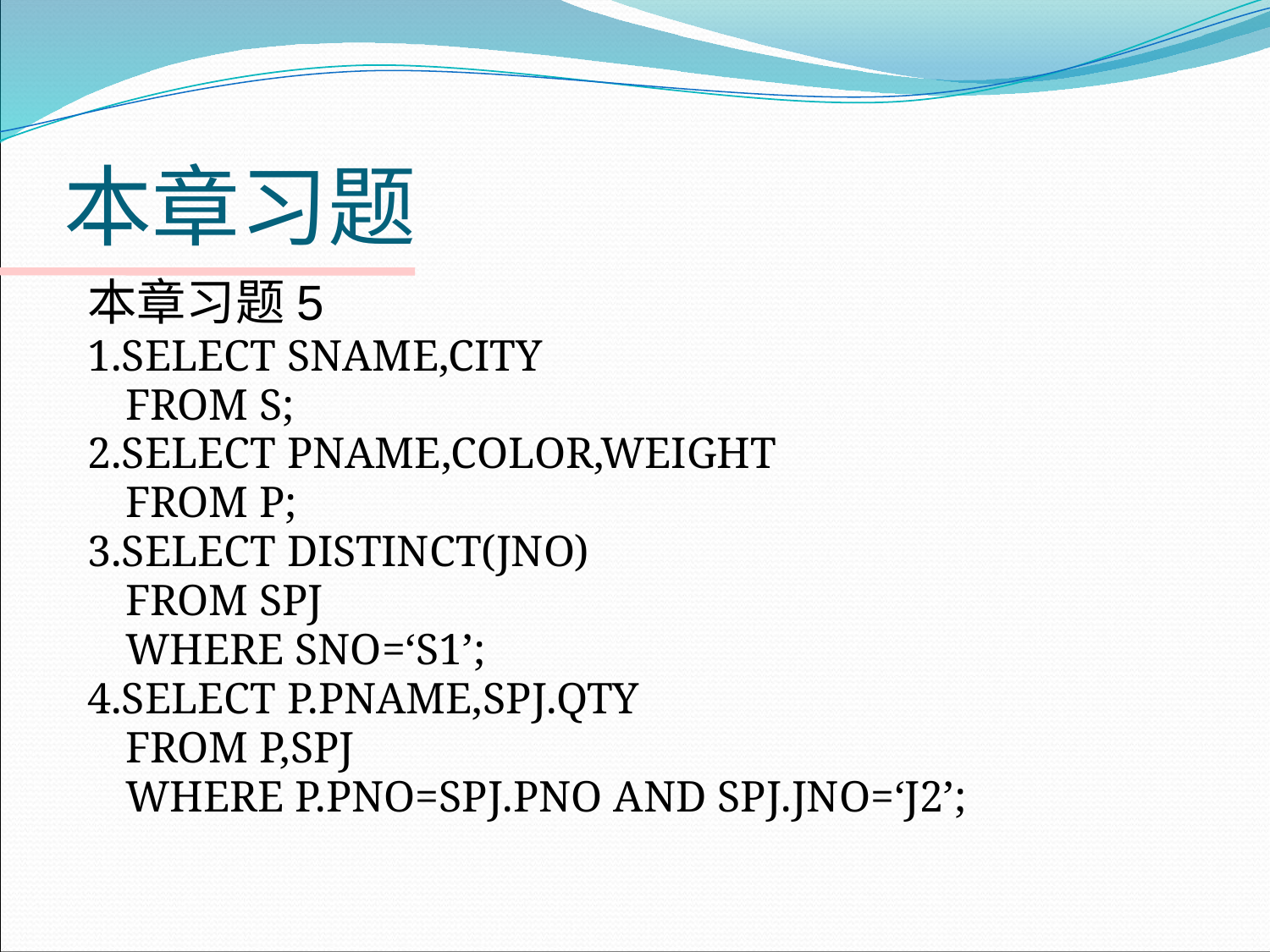

# 本章习题
本章习题5
1.SELECT SNAME,CITY
	FROM S;
2.SELECT PNAME,COLOR,WEIGHT
	FROM P;
3.SELECT DISTINCT(JNO)
	FROM SPJ
	WHERE SNO=‘S1’;
4.SELECT P.PNAME,SPJ.QTY
	FROM P,SPJ
	WHERE P.PNO=SPJ.PNO AND SPJ.JNO=‘J2’;

405